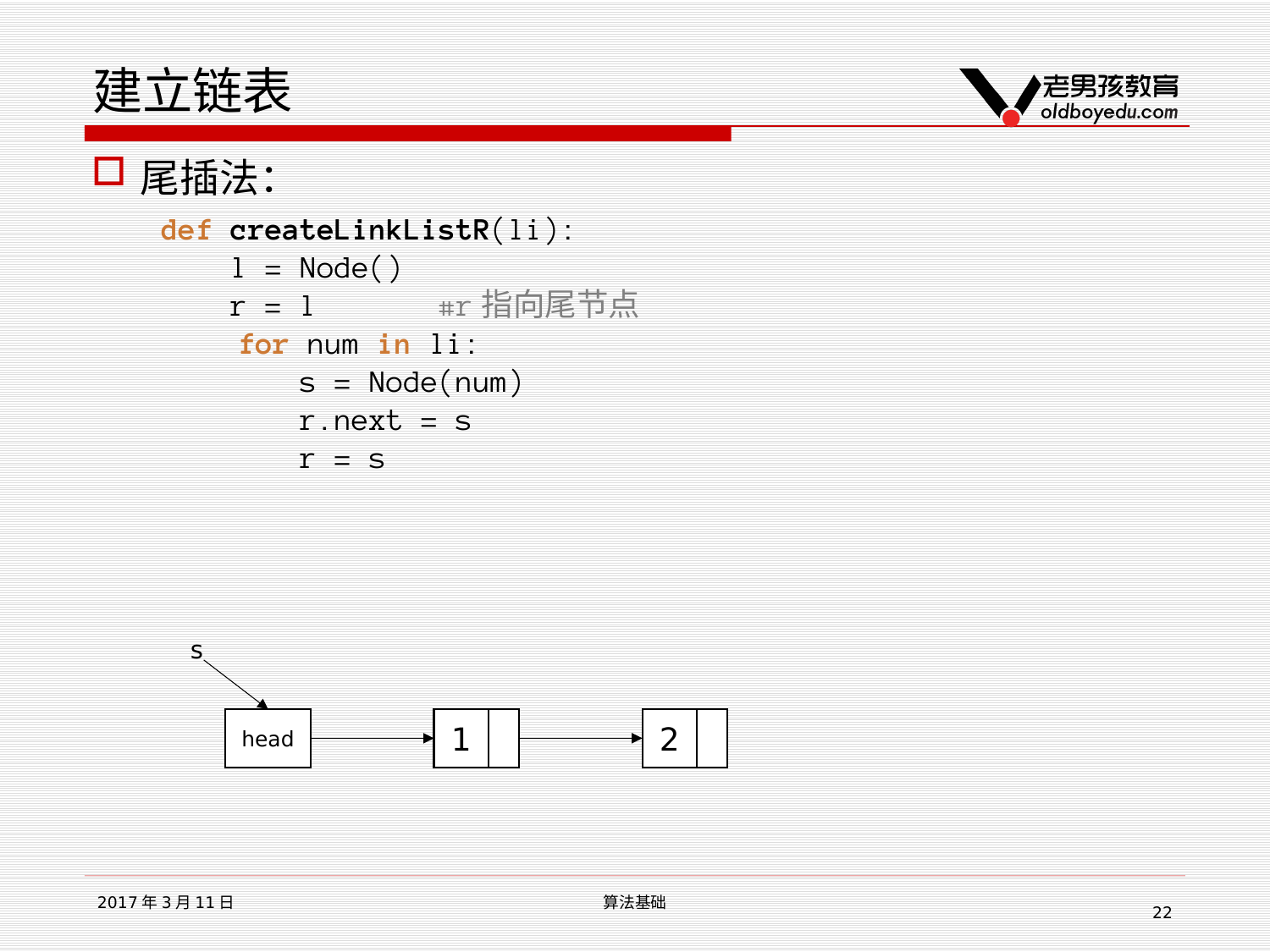

# 建立链表
尾插法：
def createLinkListR(li):
    l = Node()
    r = l       #r指向尾节点
    for num in li:
        s = Node(num)
        r.next = s
        r = s
s
head
1

2

2017年3月11日
算法基础
22